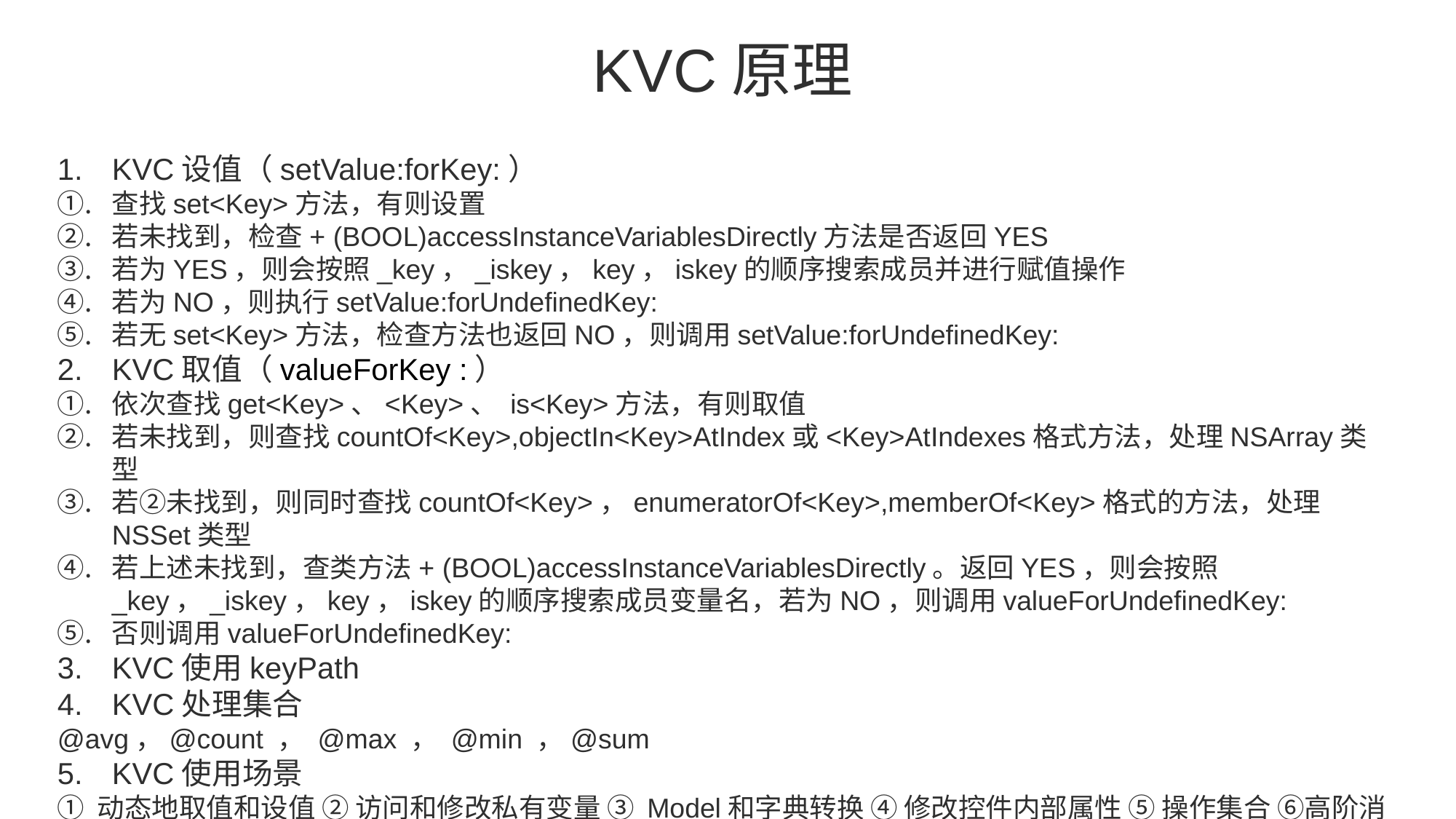

# KVC原理
KVC设值（setValue:forKey:）
查找set<Key>方法，有则设置
若未找到，检查+ (BOOL)accessInstanceVariablesDirectly方法是否返回YES
若为YES，则会按照_key，_iskey，key，iskey的顺序搜索成员并进行赋值操作
若为NO，则执行setValue:forUndefinedKey:
若无set<Key>方法，检查方法也返回NO，则调用setValue:forUndefinedKey:
KVC取值（valueForKey :）
依次查找get<Key>、<Key>、 is<Key>方法，有则取值
若未找到，则查找countOf<Key>,objectIn<Key>AtIndex或<Key>AtIndexes格式方法，处理NSArray类型
若②未找到，则同时查找countOf<Key>，enumeratorOf<Key>,memberOf<Key>格式的方法，处理NSSet类型
若上述未找到，查类方法+ (BOOL)accessInstanceVariablesDirectly。返回YES，则会按照_key，_iskey，key，iskey的顺序搜索成员变量名，若为NO，则调用valueForUndefinedKey:
否则调用valueForUndefinedKey:
KVC使用keyPath
KVC处理集合
@avg，@count ， @max ， @min ，@sum
KVC使用场景
① 动态地取值和设值 ② 访问和修改私有变量 ③ Model和字典转换 ④ 修改控件内部属性 ⑤ 操作集合 ⑥高阶消息传递